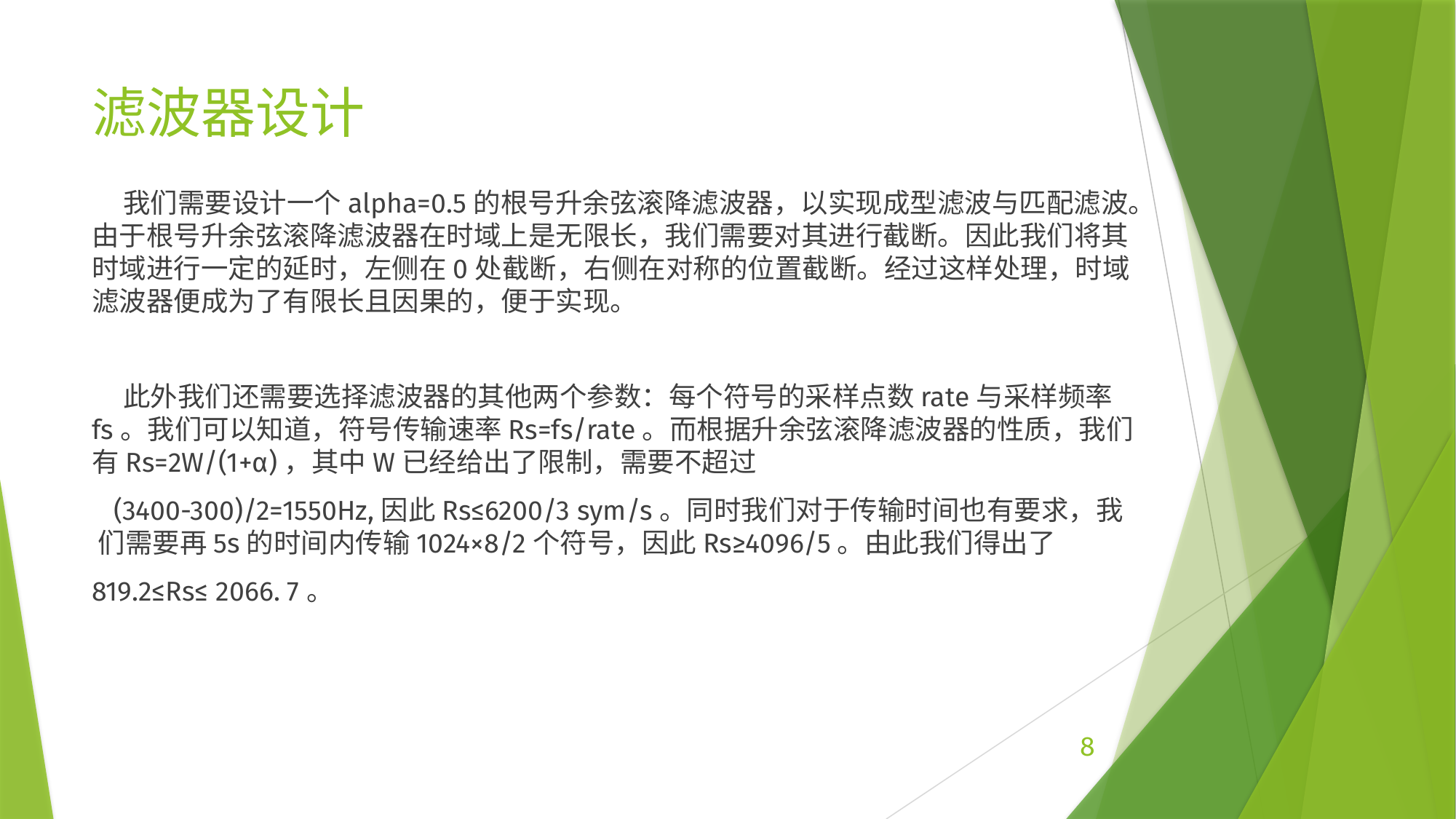

# 滤波器设计
    我们需要设计一个alpha=0.5的根号升余弦滚降滤波器，以实现成型滤波与匹配滤波。由于根号升余弦滚降滤波器在时域上是无限长，我们需要对其进行截断。因此我们将其时域进行一定的延时，左侧在0处截断，右侧在对称的位置截断。经过这样处理，时域滤波器便成为了有限长且因果的，便于实现。

    此外我们还需要选择滤波器的其他两个参数：每个符号的采样点数rate与采样频率fs。我们可以知道，符号传输速率Rs=fs/rate。而根据升余弦滚降滤波器的性质，我们有Rs=2W/(1+α)，其中W已经给出了限制，需要不超过
   (3400-300)/2=1550Hz,因此Rs≤6200/3 sym/s。同时我们对于传输时间也有要求，我    们需要再5s的时间内传输1024×8/2个符号，因此Rs≥4096/5。由此我们得出了
819.2≤Rs≤ 2066. 7。
8